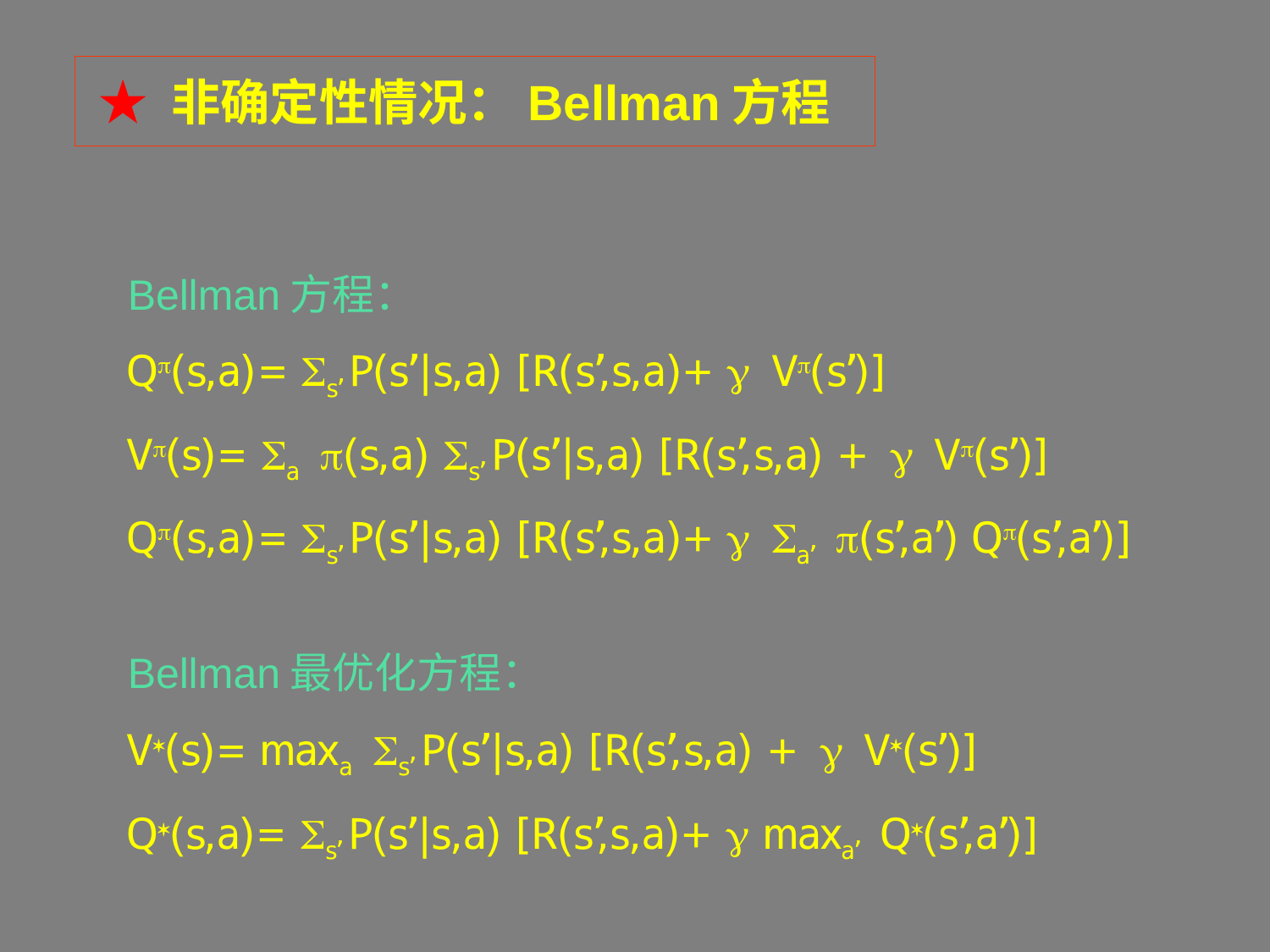

★ 非确定性情况：Bellman方程
Bellman方程：
Qπ(s,a)= Σs’ P(s’|s,a) [R(s’,s,a)+ γ Vπ(s’)]
Vπ(s)= Σa π(s,a) Σs’ P(s’|s,a) [R(s’,s,a) + γ Vπ(s’)]
Qπ(s,a)= Σs’ P(s’|s,a) [R(s’,s,a)+ γ Σa’ π(s’,a’) Qπ(s’,a’)]

Bellman最优化方程：
V∗(s)= maxa Σs’ P(s’|s,a) [R(s’,s,a) + γ V∗(s’)]
Q∗(s,a)= Σs’ P(s’|s,a) [R(s’,s,a)+ γ maxa’ Q∗(s’,a’)]